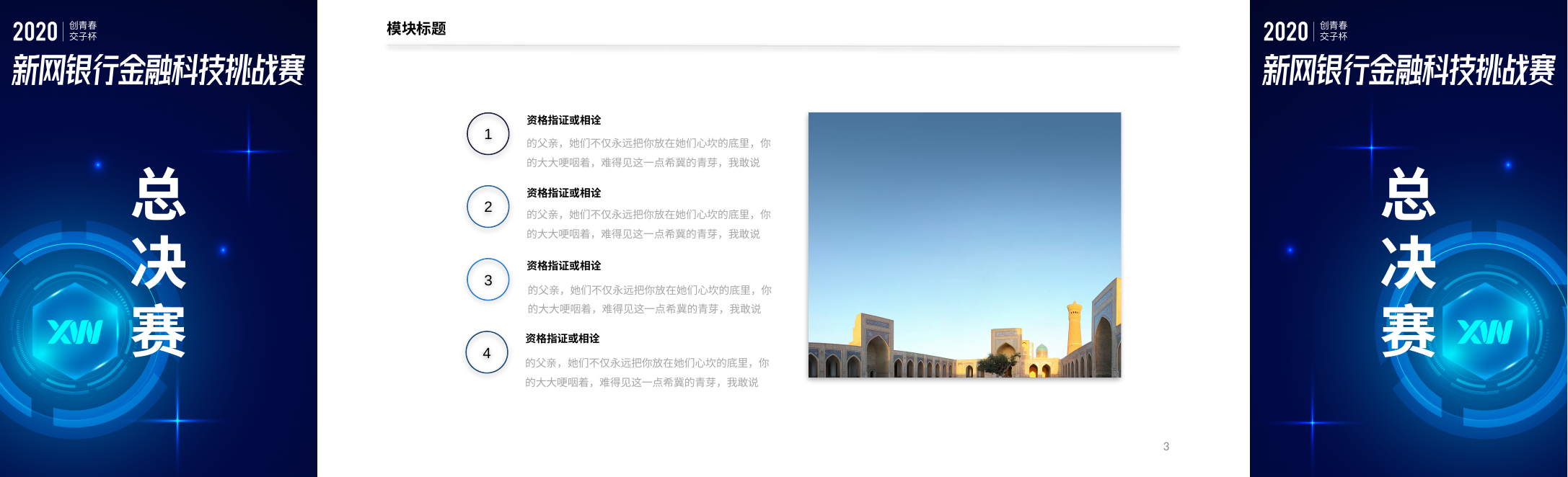

# 模块标题
资格指证或相诠
1

的父亲，她们不仅永远把你放在她们心坎的底里，你的大大哽咽着，难得见这一点希冀的青芽，我敢说
资格指证或相诠
2
的父亲，她们不仅永远把你放在她们心坎的底里，你的大大哽咽着，难得见这一点希冀的青芽，我敢说
资格指证或相诠
3
的父亲，她们不仅永远把你放在她们心坎的底里，你的大大哽咽着，难得见这一点希冀的青芽，我敢说
资格指证或相诠
4
的父亲，她们不仅永远把你放在她们心坎的底里，你的大大哽咽着，难得见这一点希冀的青芽，我敢说
3